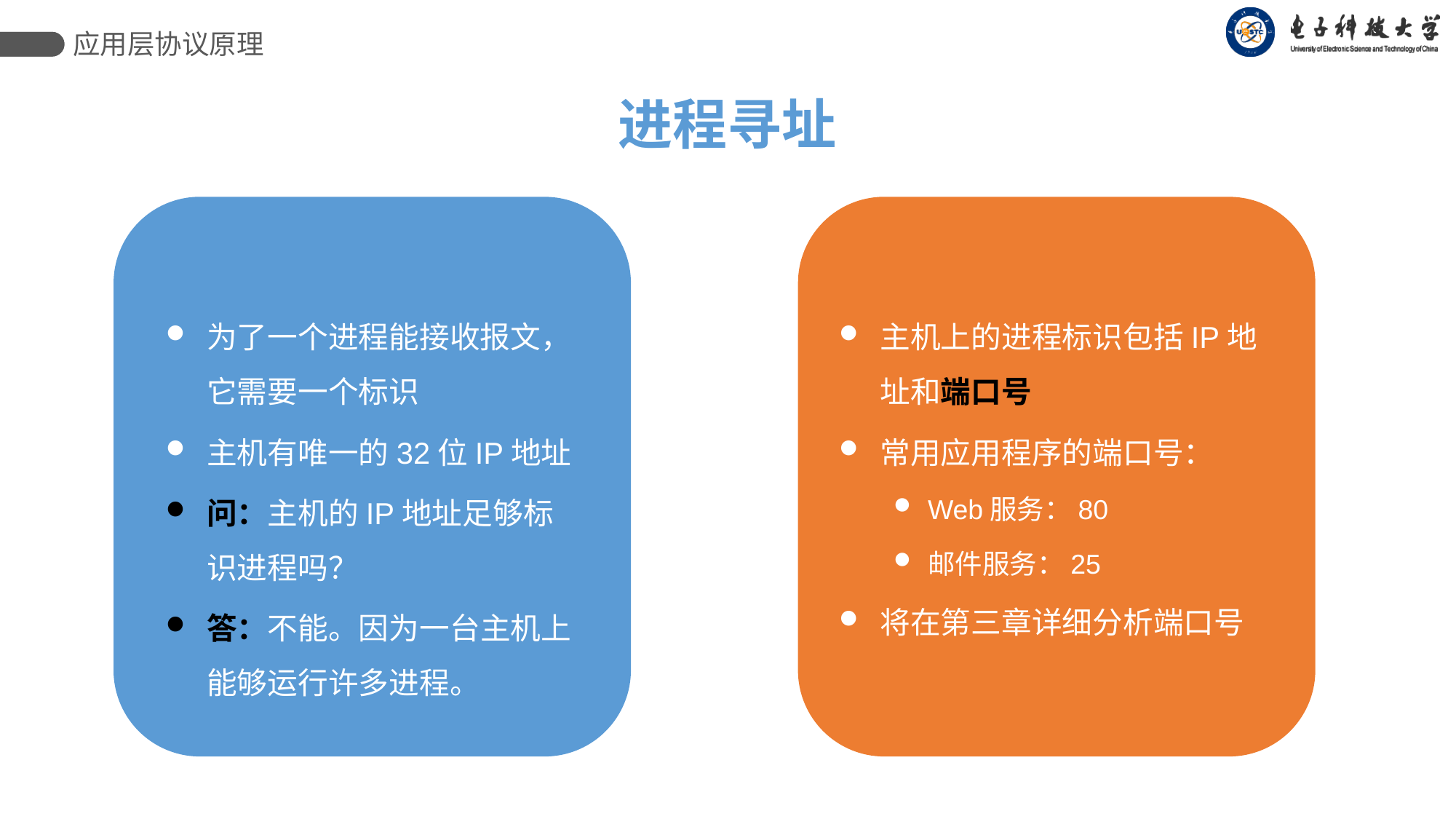

应用层协议原理

进程寻址

为了一个进程能接收报文，它需要一个标识
主机有唯一的32位IP地址
问：主机的IP地址足够标识进程吗？
答：不能。因为一台主机上能够运行许多进程。

主机上的进程标识包括IP地址和端口号
常用应用程序的端口号：
Web服务：80
邮件服务：25
将在第三章详细分析端口号